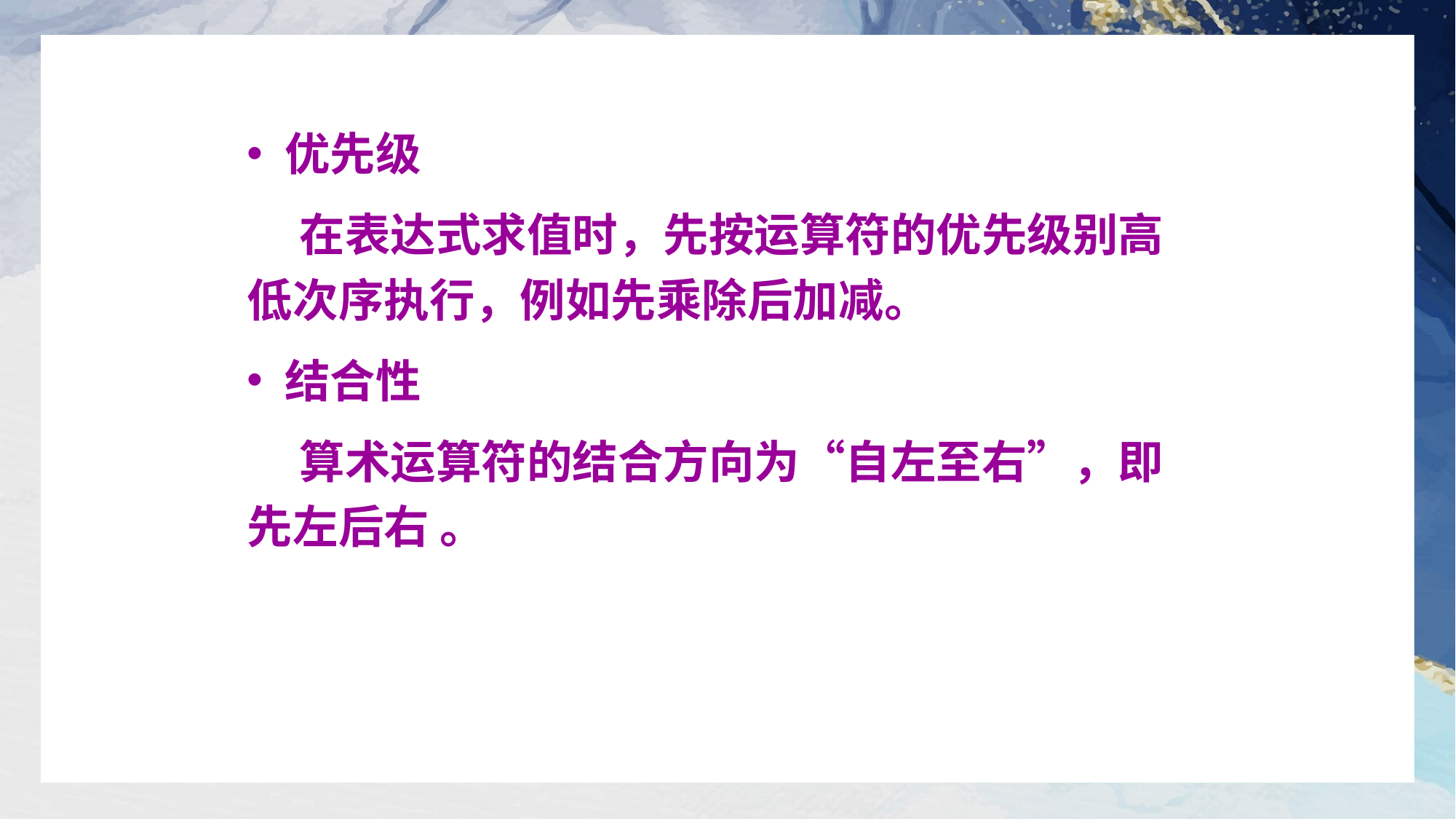

优先级
    在表达式求值时，先按运算符的优先级别高低次序执行，例如先乘除后加减。
 结合性
    算术运算符的结合方向为“自左至右”，即先左后右 。